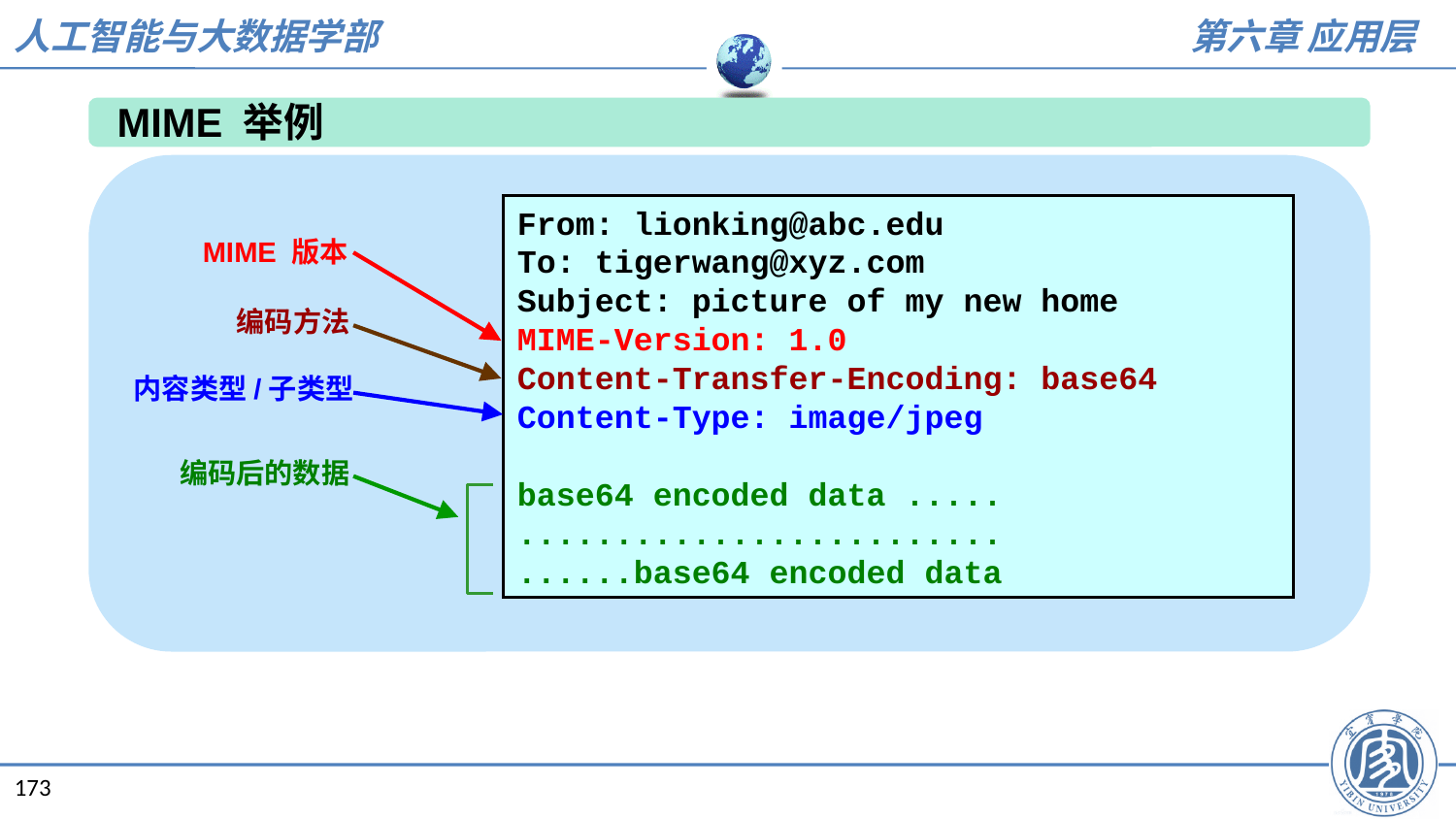

MIME 举例

From: lionking@abc.edu
To: tigerwang@xyz.com
Subject: picture of my new home
MIME-Version: 1.0
Content-Transfer-Encoding: base64
Content-Type: image/jpeg

base64 encoded data .....
.........................
......base64 encoded data
MIME 版本

编码方法

内容类型/子类型

编码后的数据

173